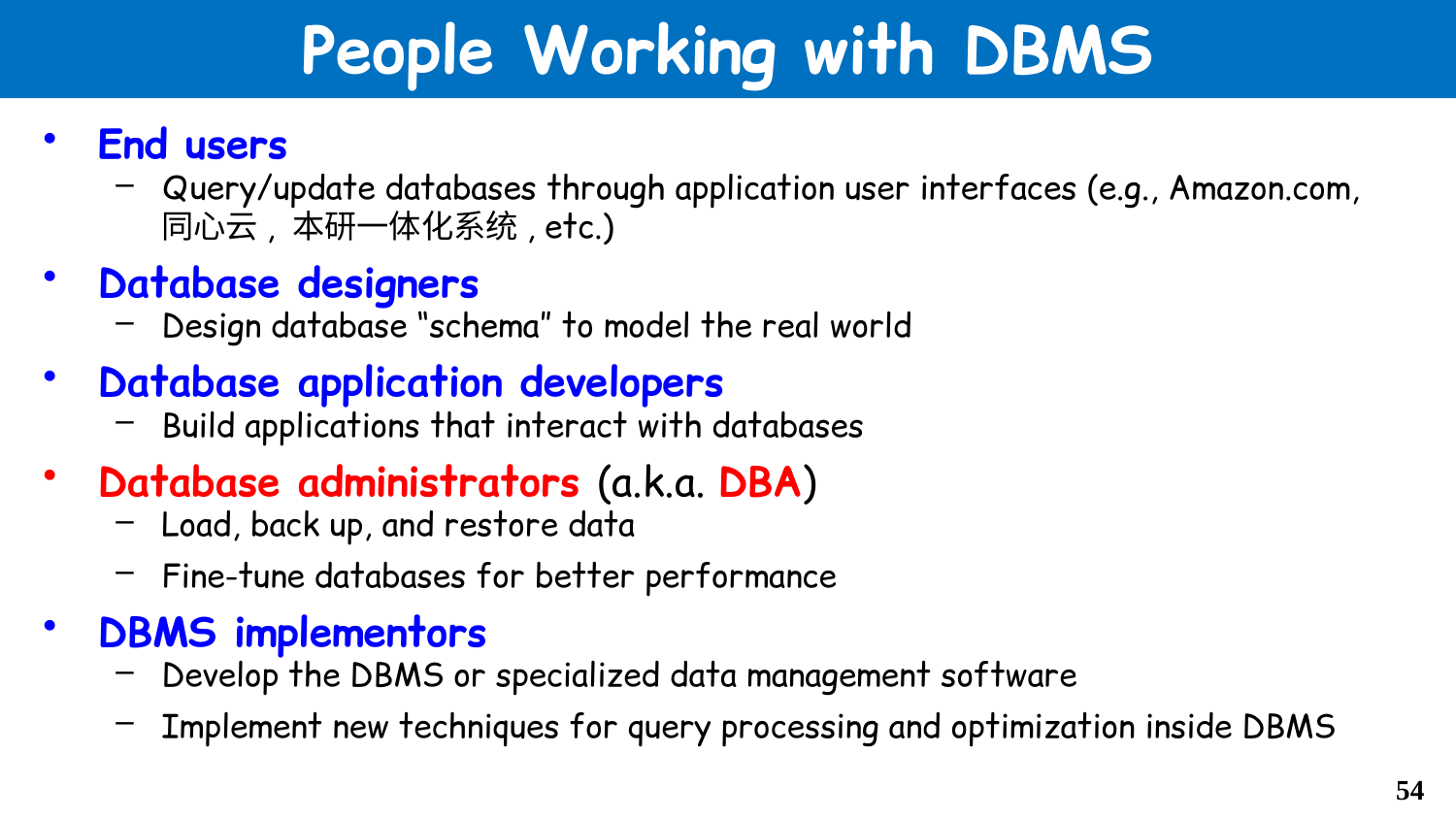

# People Working with DBMS
End users
Query/update databases through application user interfaces (e.g., Amazon.com, 同心云, 本研一体化系统, etc.)
Database designers
Design database “schema” to model the real world
Database application developers
Build applications that interact with databases
Database administrators (a.k.a. DBA)
Load, back up, and restore data
Fine-tune databases for better performance
DBMS implementors
Develop the DBMS or specialized data management software
Implement new techniques for query processing and optimization inside DBMS